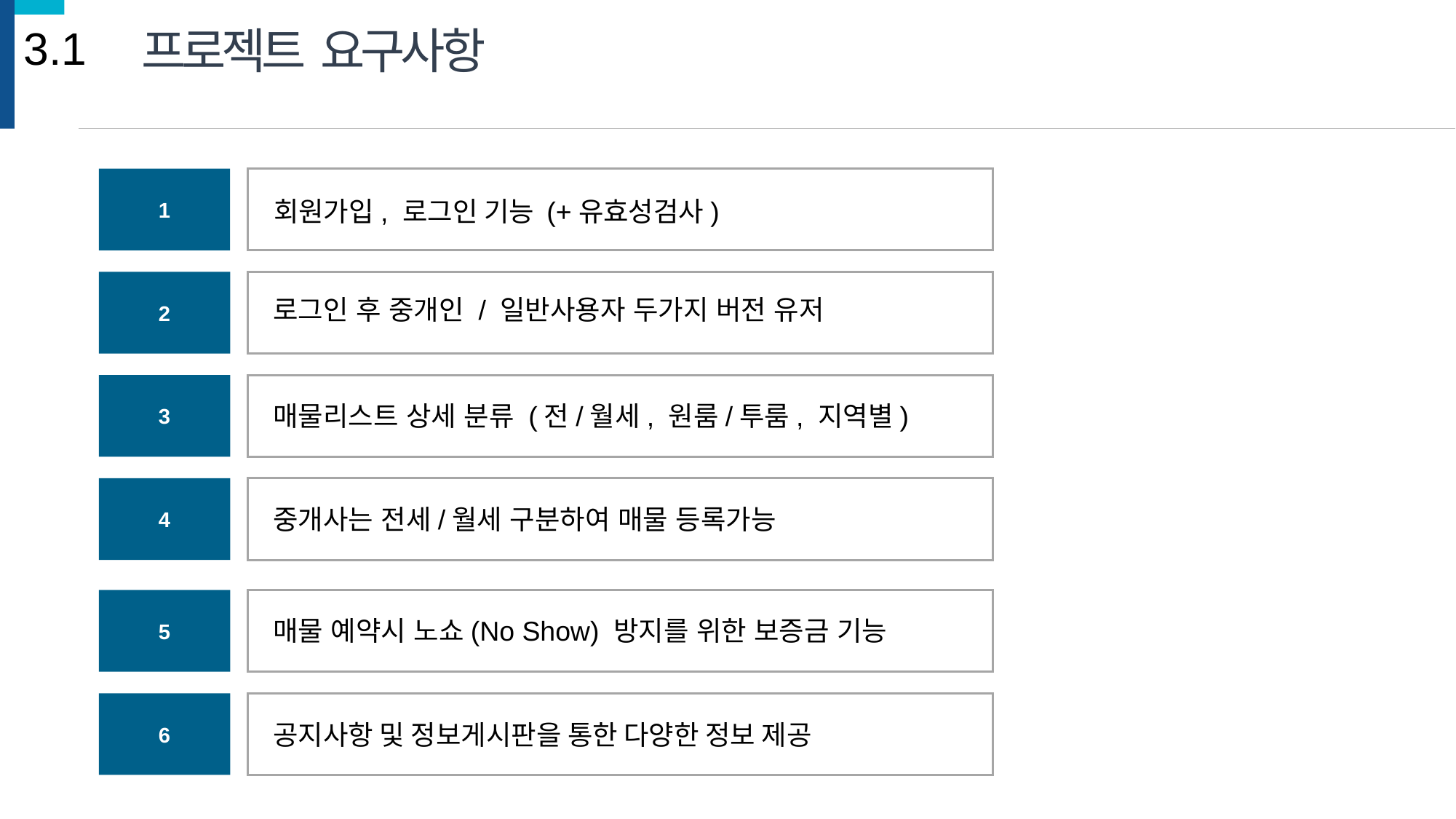

3.1
프로젝트  요구사항
1

회원가입, 로그인 기능 (+유효성검사)
2

로그인 후 중개인 / 일반사용자 두가지 버전 유저
3

매물리스트 상세 분류 (전/월세, 원룸/투룸, 지역별)
4

중개사는 전세/월세 구분하여 매물 등록가능
5

매물 예약시 노쇼(No Show) 방지를 위한 보증금 기능
6

공지사항 및 정보게시판을 통한 다양한 정보 제공